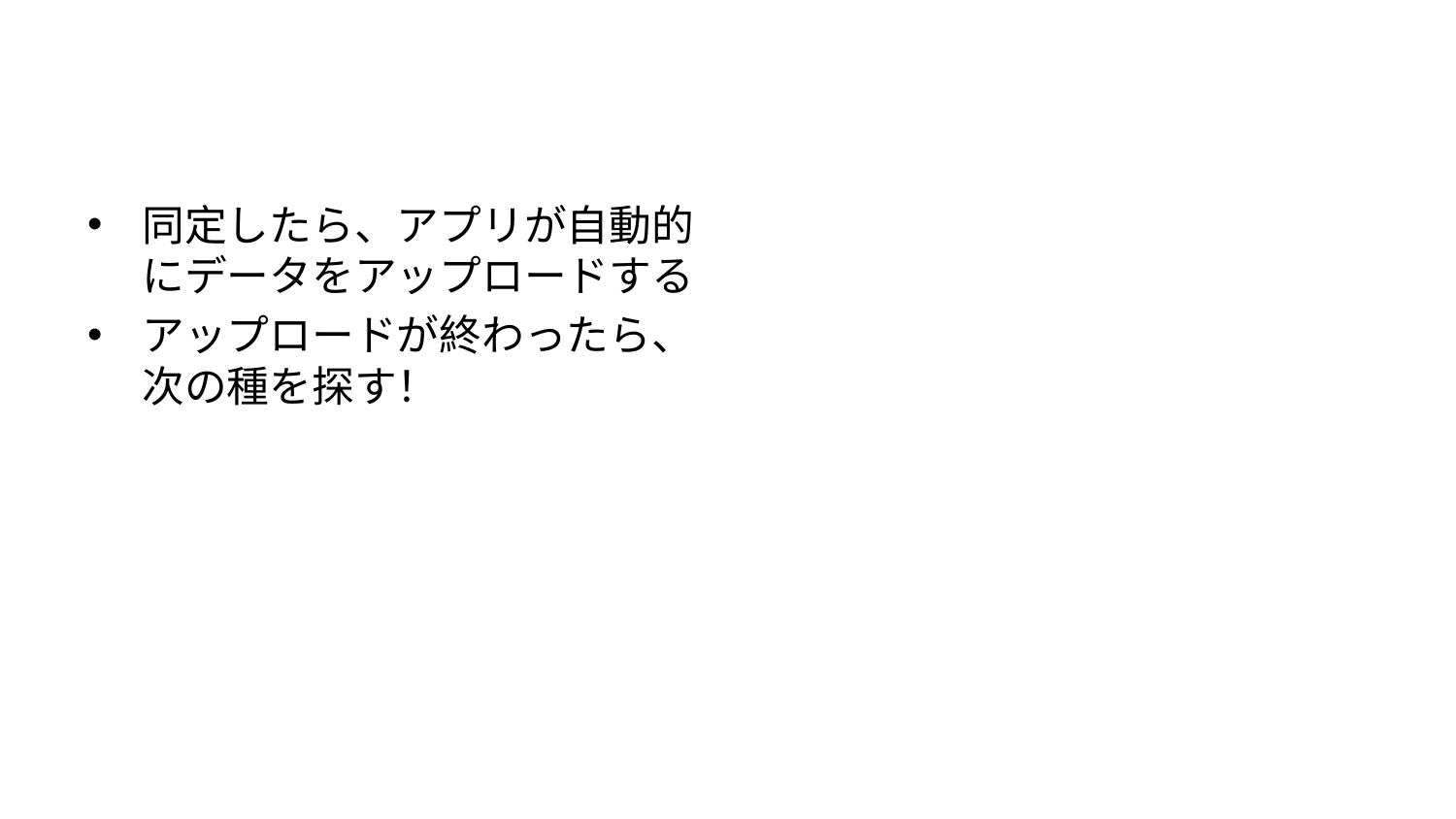

同定したら、アプリが自動的にデータをアップロードする
アップロードが終わったら、次の種を探す！